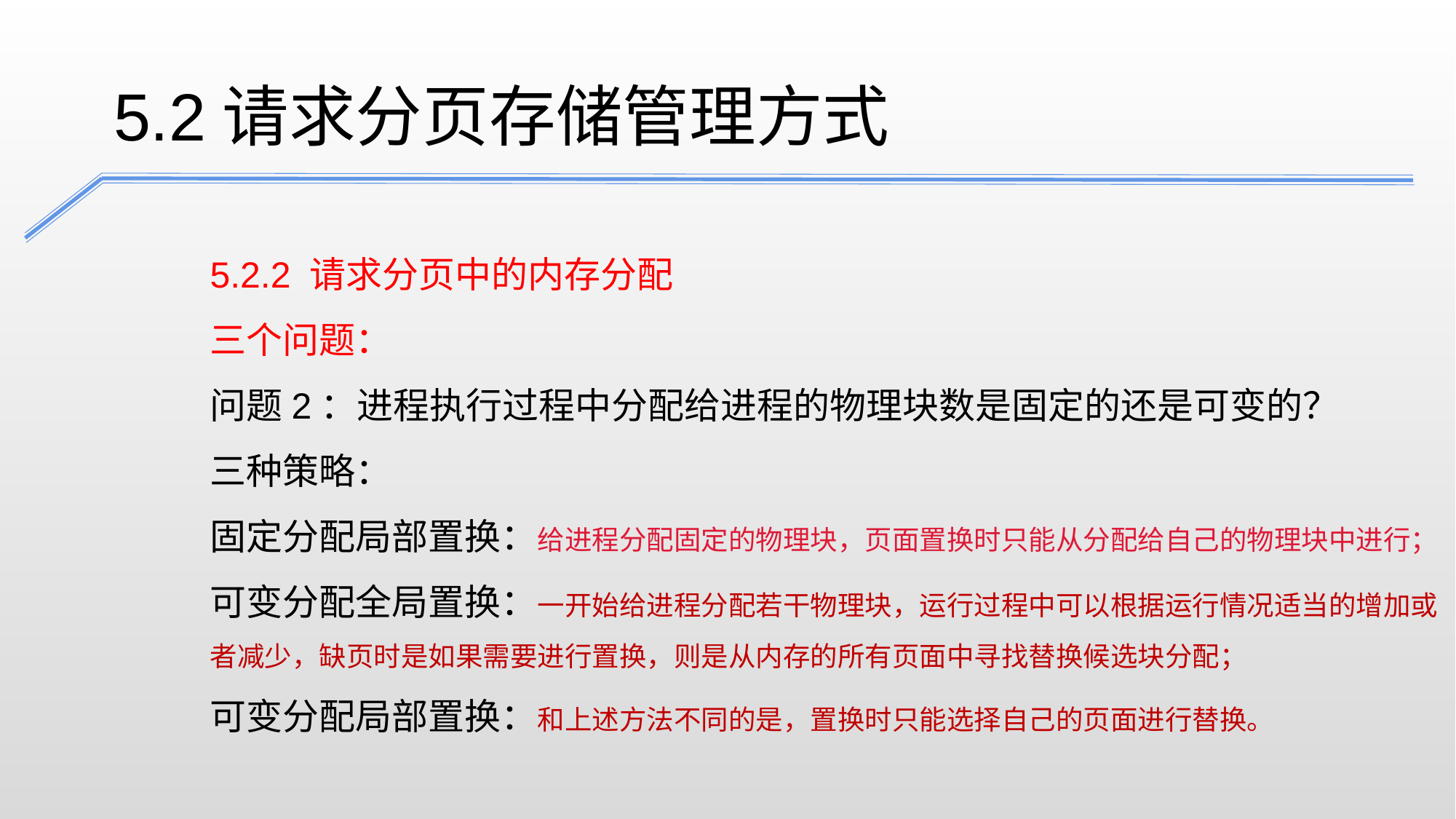

5.2请求分页存储管理方式

5.2.2 请求分页中的内存分配
三个问题：
问题2：进程执行过程中分配给进程的物理块数是固定的还是可变的？
三种策略：
固定分配局部置换：给进程分配固定的物理块，页面置换时只能从分配给自己的物理块中进行；
可变分配全局置换：一开始给进程分配若干物理块，运行过程中可以根据运行情况适当的增加或者减少，缺页时是如果需要进行置换，则是从内存的所有页面中寻找替换候选块分配；
可变分配局部置换：和上述方法不同的是，置换时只能选择自己的页面进行替换。